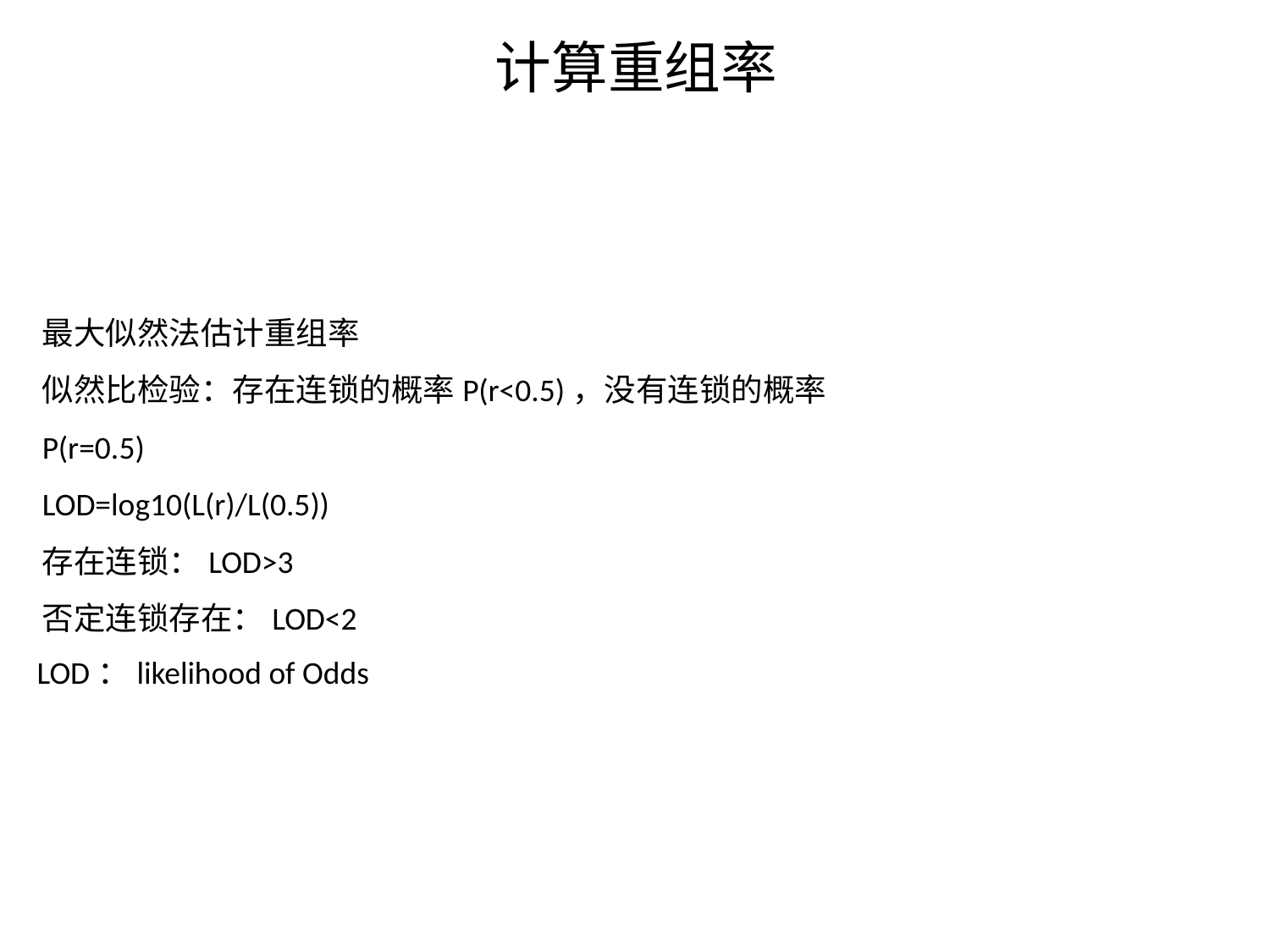

# 计算重组率
最大似然法估计重组率
似然比检验：存在连锁的概率P(r<0.5)，没有连锁的概率P(r=0.5)
LOD=log10(L(r)/L(0.5))
存在连锁：LOD>3
否定连锁存在：LOD<2
LOD：likelihood of Odds